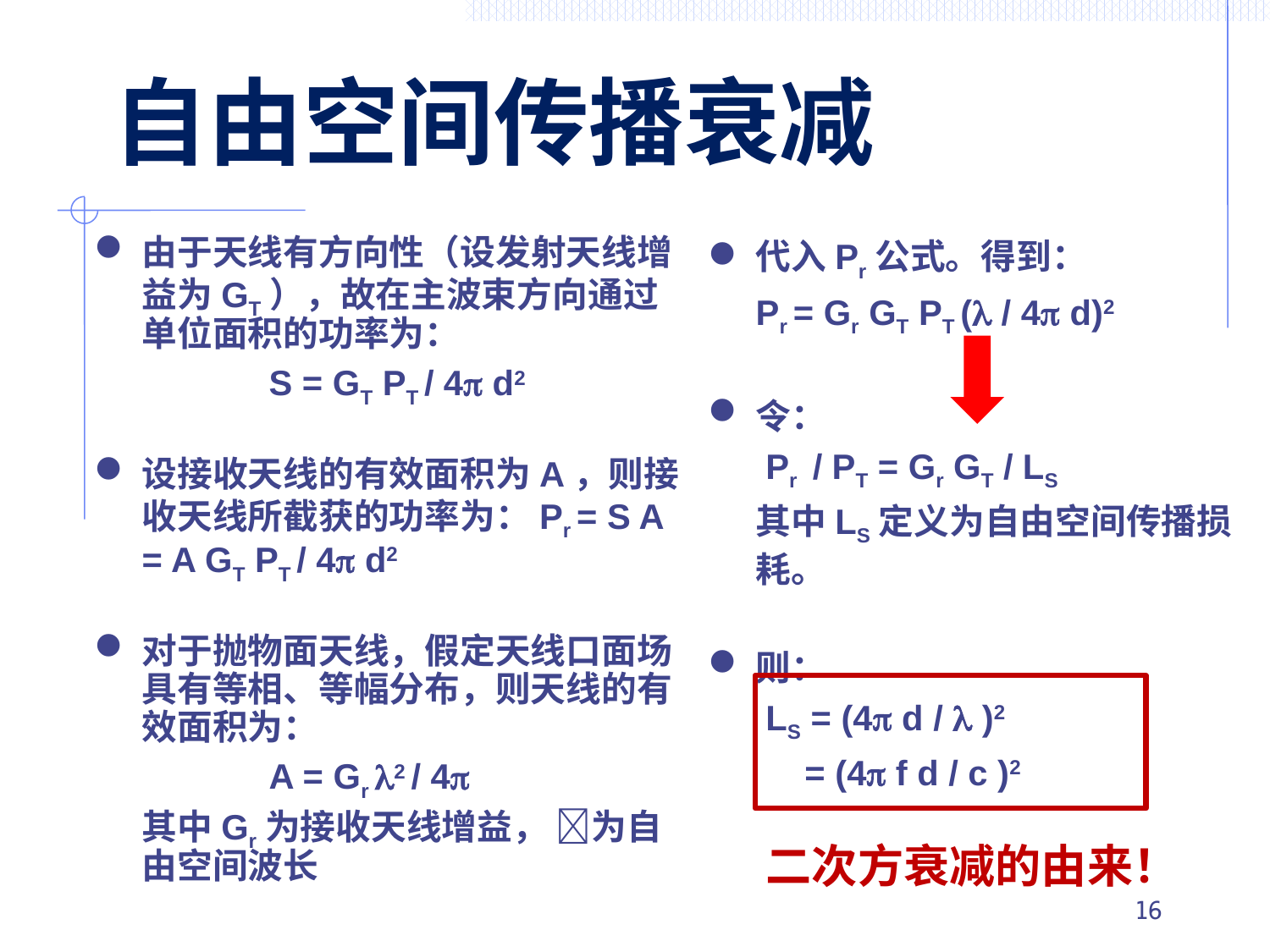

# 自由空间传播衰减
由于天线有方向性（设发射天线增益为GT），故在主波束方向通过单位面积的功率为：
		S = GT PT / 4π d2

设接收天线的有效面积为A，则接收天线所截获的功率为：Pr = S A = A GT PT / 4π d2

对于抛物面天线，假定天线口面场具有等相、等幅分布，则天线的有效面积为：
		A = Gr λ2 / 4π
	其中Gr为接收天线增益， λ为自由空间波长
代入Pr公式。得到：
	Pr = Gr GT PT (λ / 4π d)2

令：
	 Pr  / PT = Gr GT / LS
	其中LS定义为自由空间传播损耗。

则：
	 LS = (4π d / λ )2
	     = (4π f d / c )2

二次方衰减的由来！
16